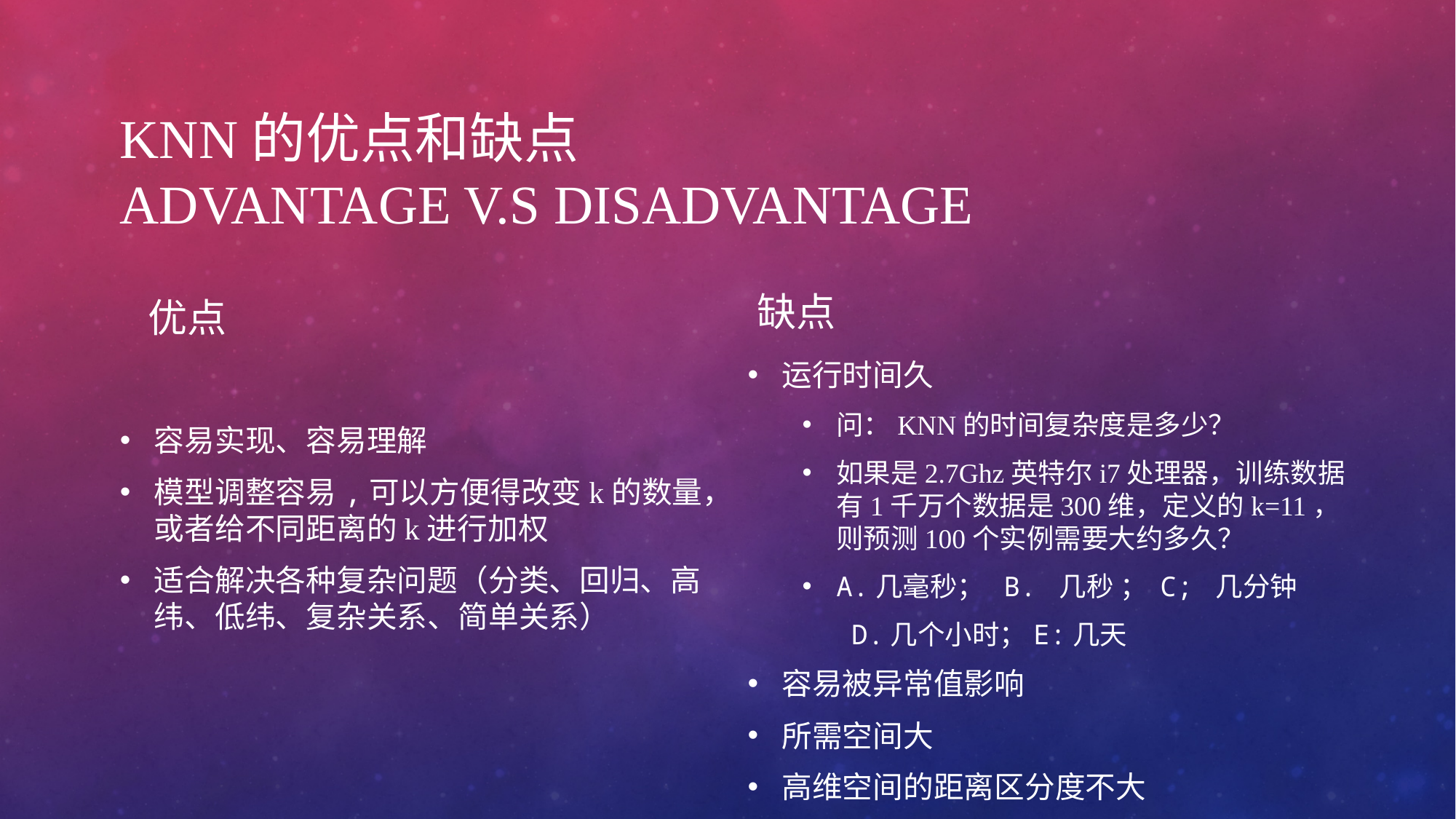

# KNN的优点和缺点 advantage v.s disadvantage
缺点
优点

运行时间久
问：KNN的时间复杂度是多少？
如果是2.7Ghz英特尔i7处理器，训练数据有1千万个数据是300维，定义的k=11，则预测100个实例需要大约多久？
A.几毫秒；  B. 几秒 ； C; 几分钟
   D.几个小时；E:几天
容易被异常值影响
所需空间大
高维空间的距离区分度不大

容易实现、容易理解
模型调整容易,可以方便得改变k的数量，或者给不同距离的k进行加权
适合解决各种复杂问题（分类、回归、高纬、低纬、复杂关系、简单关系）